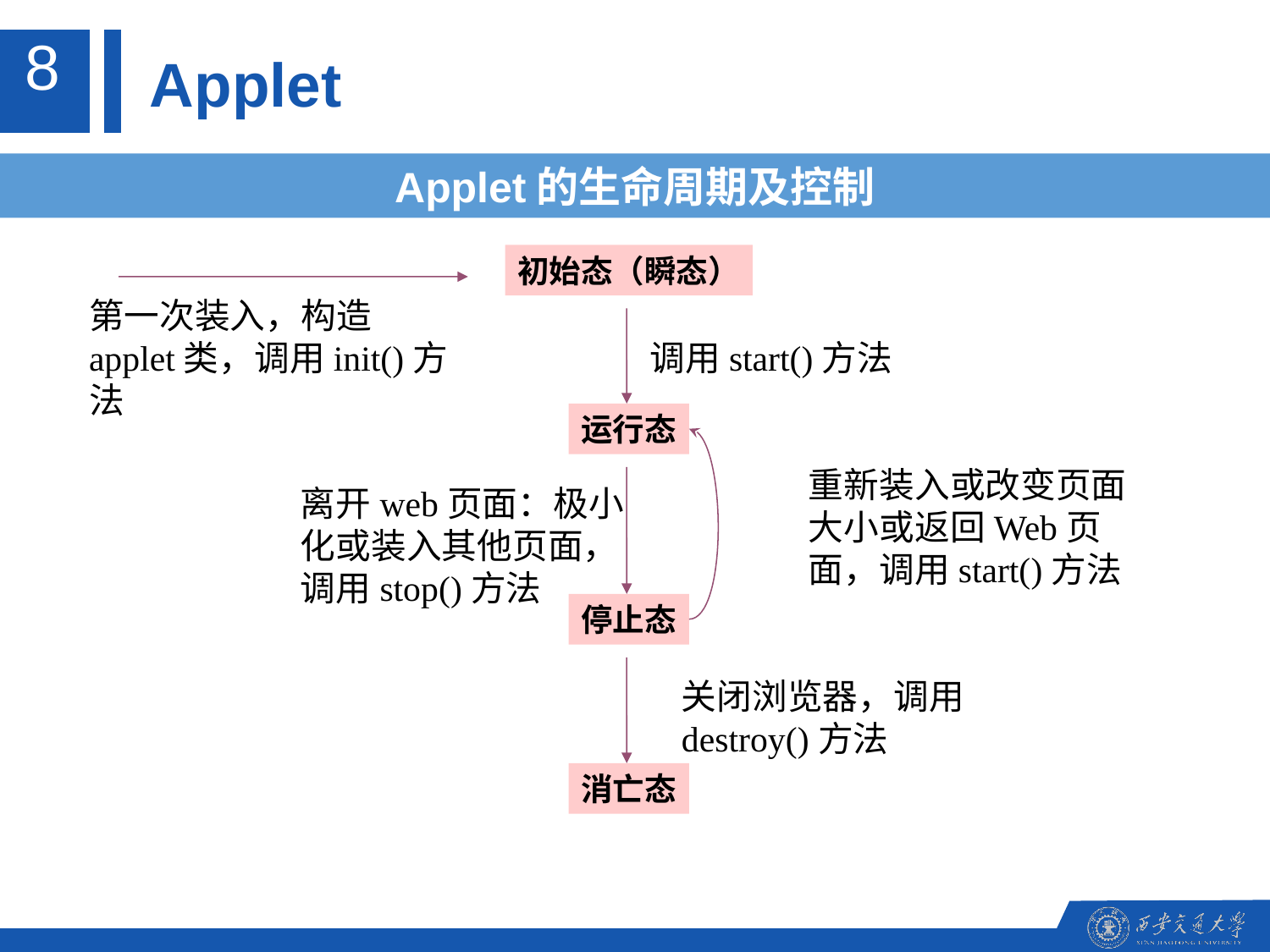

8
Applet
Applet的生命周期及控制
初始态（瞬态）

第一次装入，构造applet类，调用init()方法

调用start()方法
运行态
重新装入或改变页面大小或返回Web页面，调用start()方法

离开web页面：极小化或装入其他页面，调用stop()方法
停止态

关闭浏览器，调用destroy()方法
消亡态